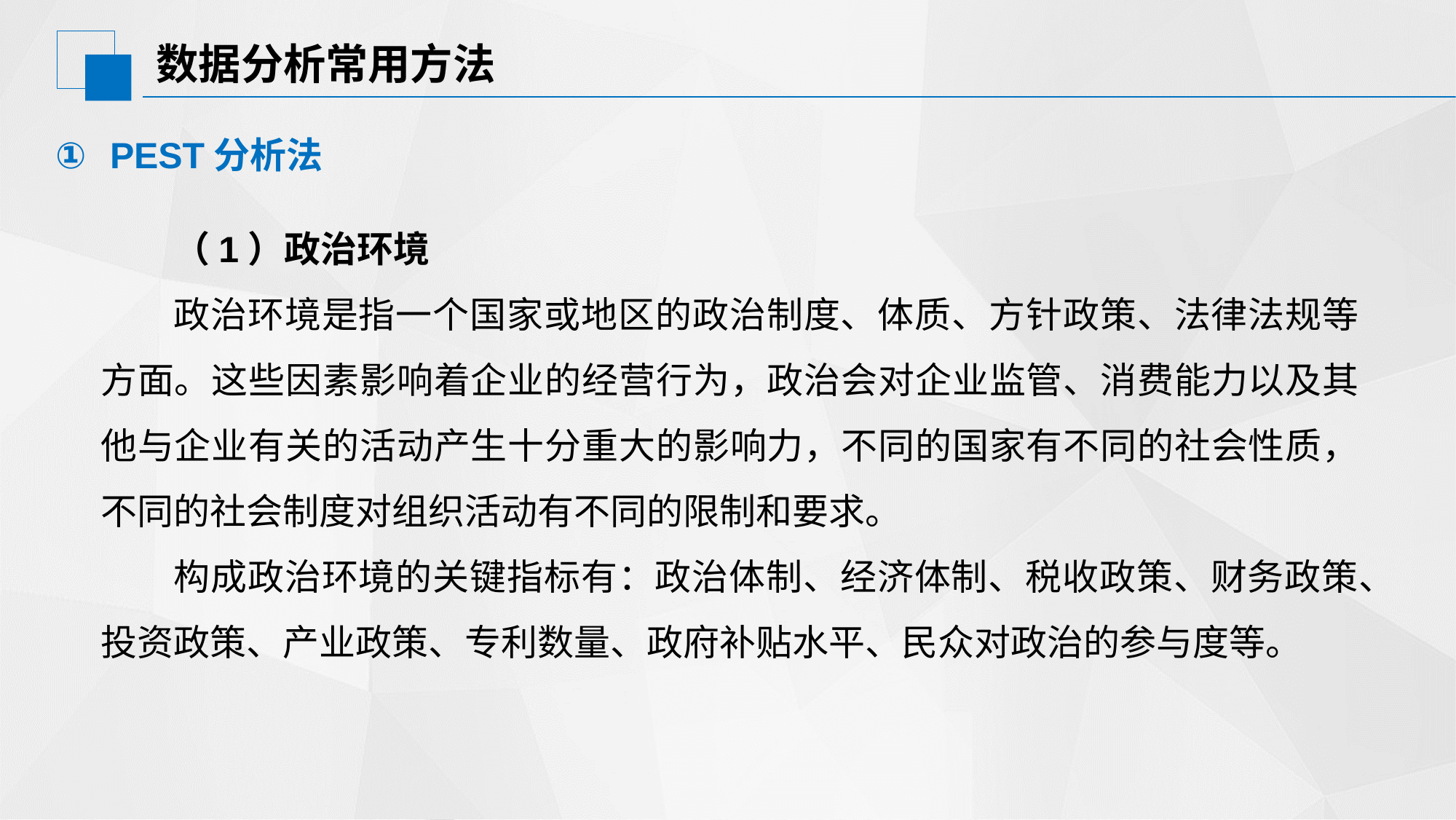

# 数据分析常用方法
PEST分析法
（1）政治环境
政治环境是指一个国家或地区的政治制度、体质、方针政策、法律法规等方面。这些因素影响着企业的经营行为，政治会对企业监管、消费能力以及其他与企业有关的活动产生十分重大的影响力，不同的国家有不同的社会性质，不同的社会制度对组织活动有不同的限制和要求。
构成政治环境的关键指标有：政治体制、经济体制、税收政策、财务政策、投资政策、产业政策、专利数量、政府补贴水平、民众对政治的参与度等。